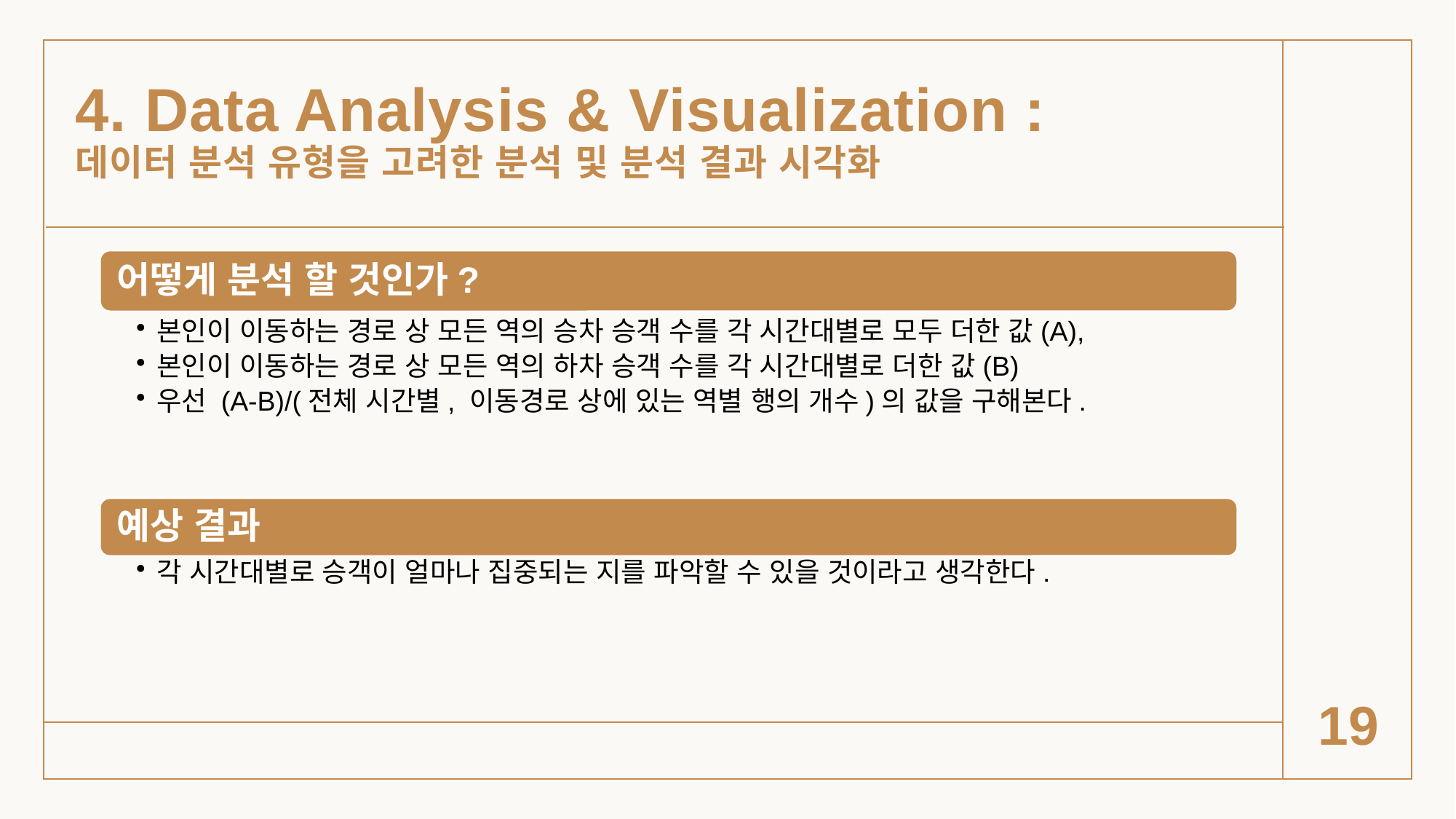

4. Data Analysis & Visualization :
데이터 분석 유형을 고려한 분석 및 분석 결과 시각화
어떻게 분석 할 것인가?
본인이 이동하는 경로 상 모든 역의 승차 승객 수를 각 시간대별로 모두 더한 값(A),
본인이 이동하는 경로 상 모든 역의 하차 승객 수를 각 시간대별로 더한 값(B)
우선 (A-B)/(전체 시간별, 이동경로 상에 있는 역별 행의 개수)의 값을 구해본다.
예상 결과
각 시간대별로 승객이 얼마나 집중되는 지를 파악할 수 있을 것이라고 생각한다.
19